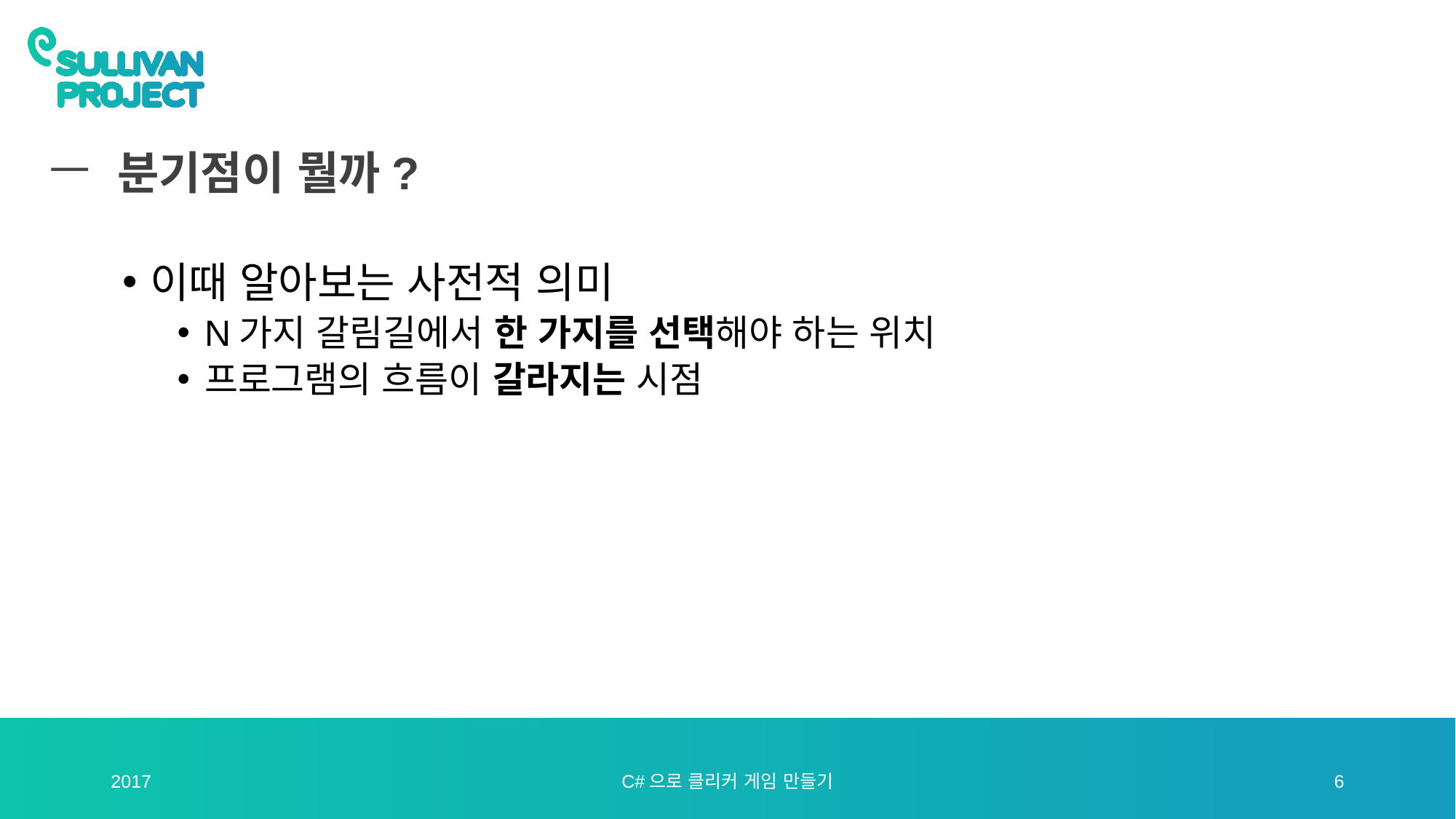

# 분기점이 뭘까?
이때 알아보는 사전적 의미
N가지 갈림길에서 한 가지를 선택해야 하는 위치
프로그램의 흐름이 갈라지는 시점
2017
C#으로 클리커 게임 만들기
6